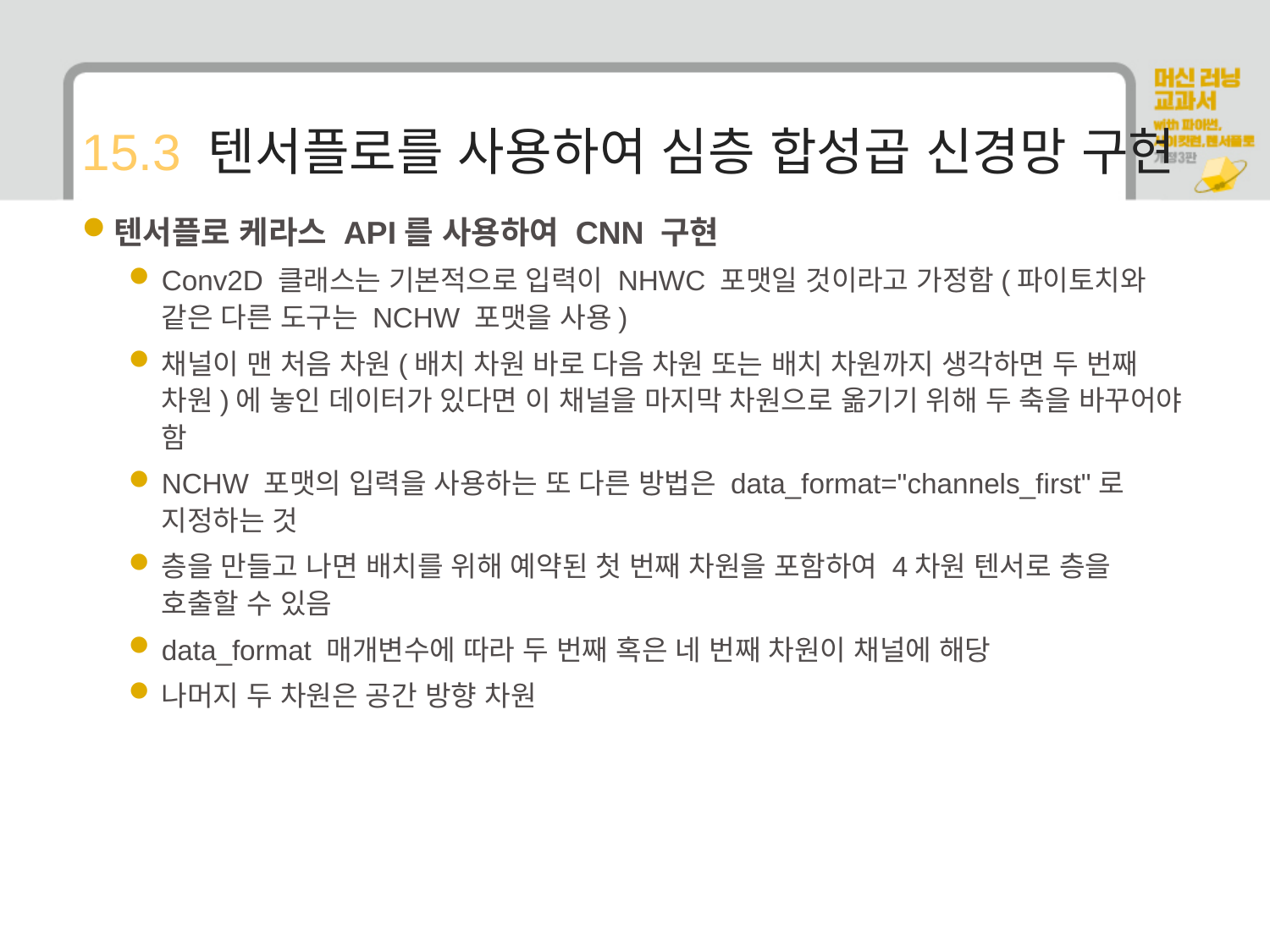

# 15.3 텐서플로를 사용하여 심층 합성곱 신경망 구현
텐서플로 케라스 API를 사용하여 CNN 구현
Conv2D 클래스는 기본적으로 입력이 NHWC 포맷일 것이라고 가정함(파이토치와 같은 다른 도구는 NCHW 포맷을 사용)
채널이 맨 처음 차원(배치 차원 바로 다음 차원 또는 배치 차원까지 생각하면 두 번째 차원)에 놓인 데이터가 있다면 이 채널을 마지막 차원으로 옮기기 위해 두 축을 바꾸어야 함
NCHW 포맷의 입력을 사용하는 또 다른 방법은 data_format="channels_first"로 지정하는 것
층을 만들고 나면 배치를 위해 예약된 첫 번째 차원을 포함하여 4차원 텐서로 층을 호출할 수 있음
data_format 매개변수에 따라 두 번째 혹은 네 번째 차원이 채널에 해당
나머지 두 차원은 공간 방향 차원